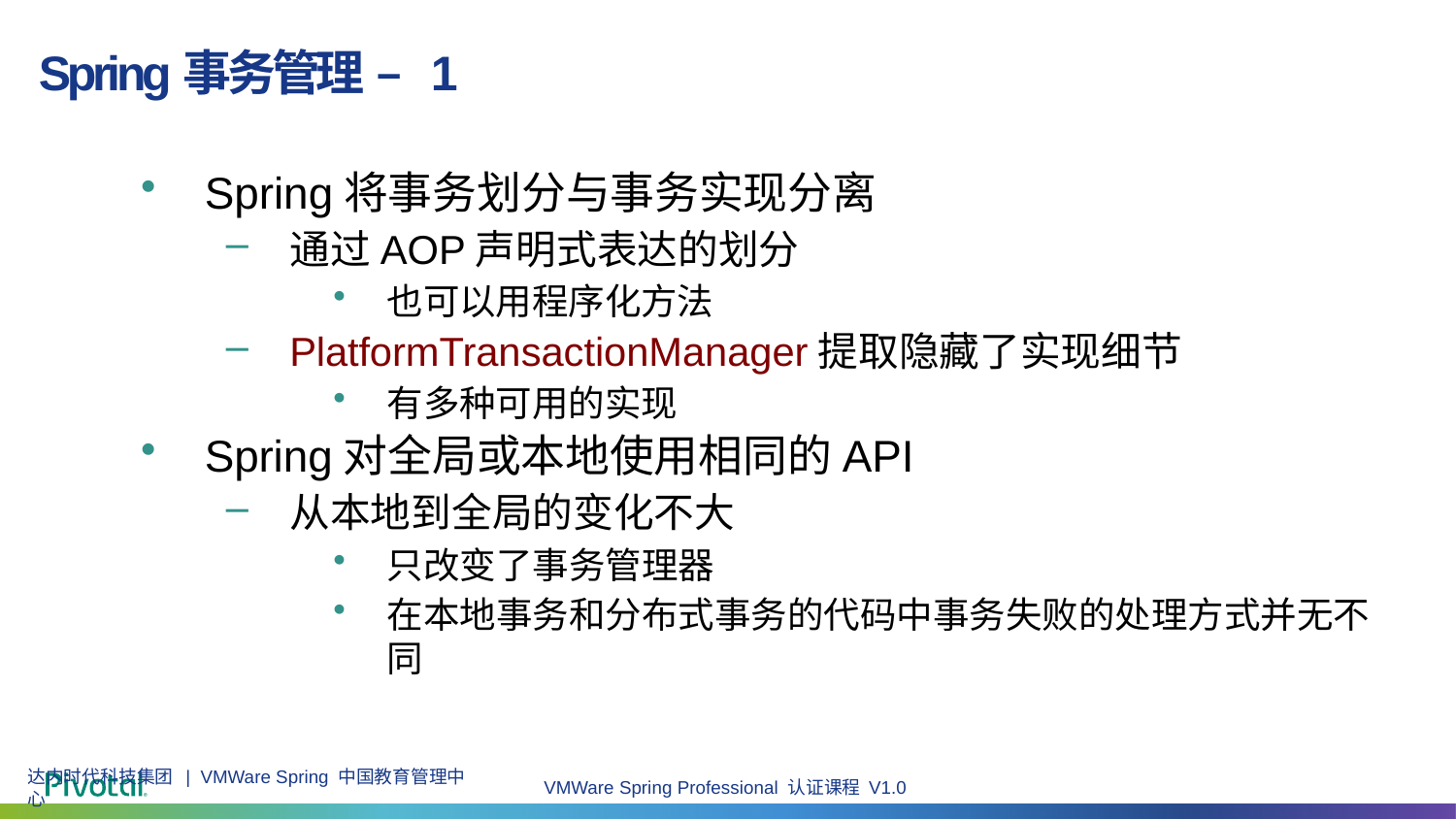

# Spring事务管理 – 1
Spring将事务划分与事务实现分离
通过AOP声明式表达的划分
也可以用程序化方法
PlatformTransactionManager提取隐藏了实现细节
有多种可用的实现
Spring对全局或本地使用相同的API
从本地到全局的变化不大
只改变了事务管理器
在本地事务和分布式事务的代码中事务失败的处理方式并无不同

45